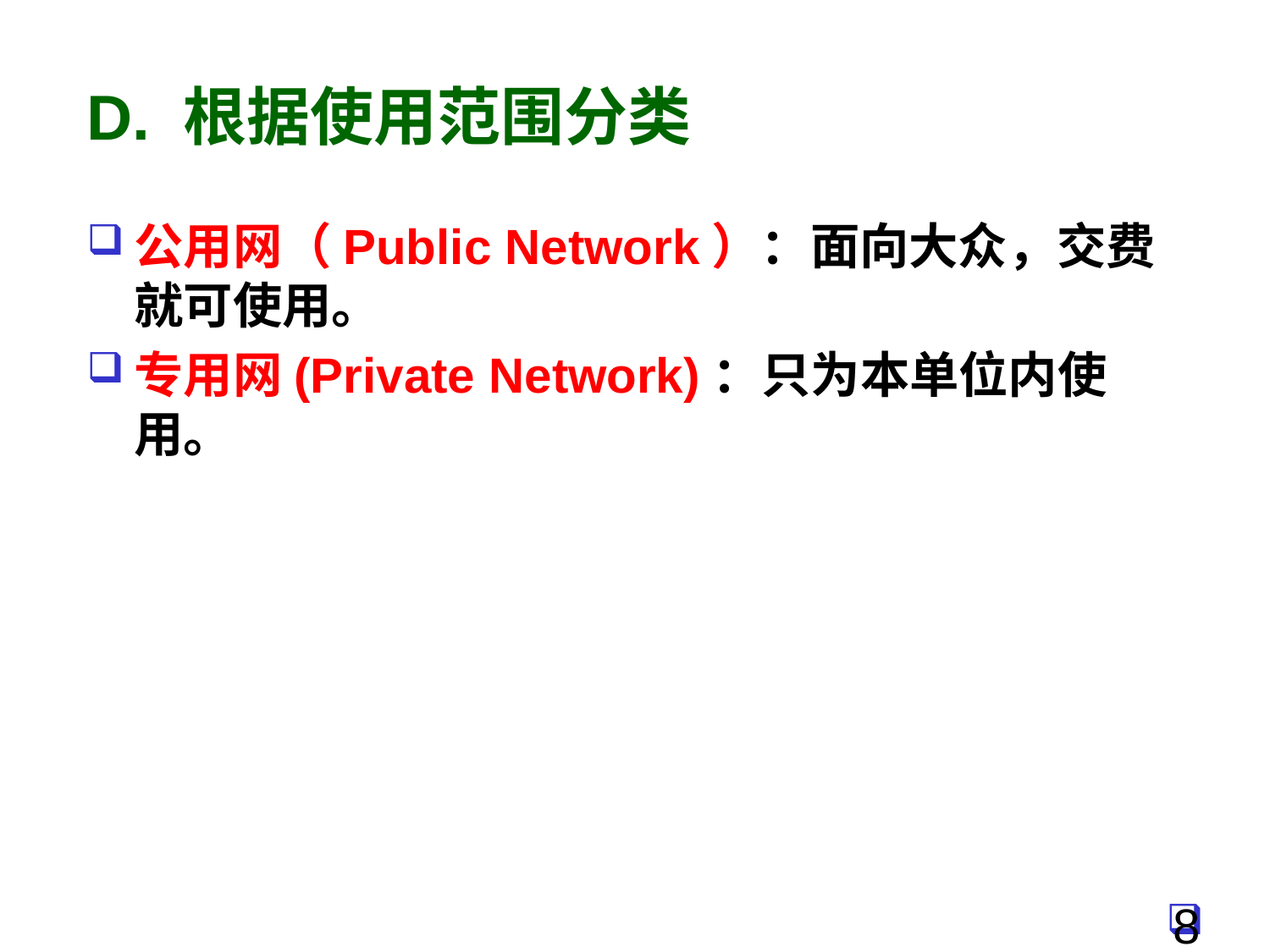

# D. 根据使用范围分类
公用网（Public Network）：面向大众，交费就可使用。
专用网(Private Network)：只为本单位内使用。
82